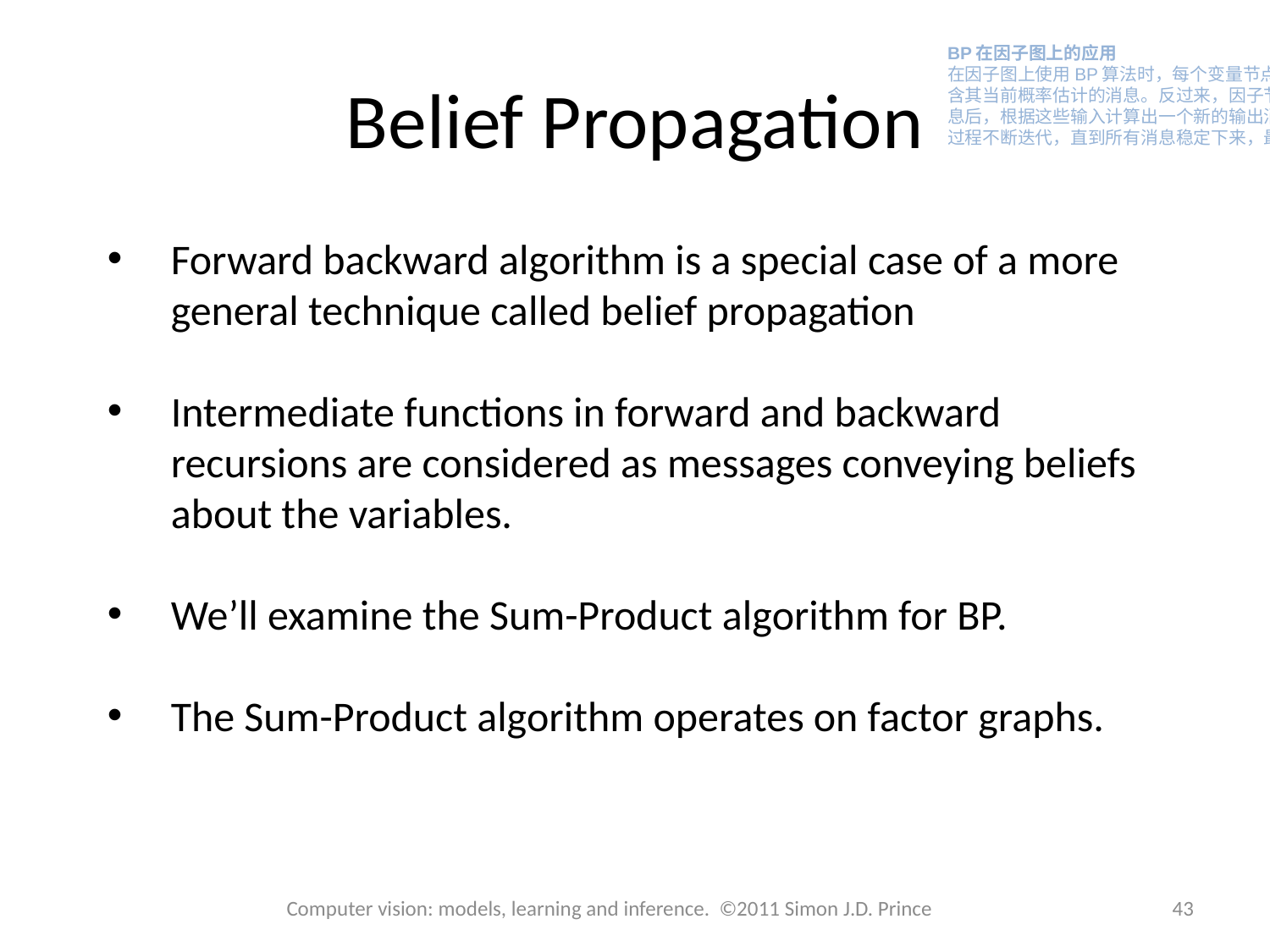

BP在因子图上的应用
在因子图上使用BP算法时，每个变量节点会向其相邻的因子节点发送一条包含其当前概率估计的消息。反过来，因子节点收到来自所有相连变量节点的消息后，根据这些输入计算出一个新的输出消息，再发送回这些变量节点。这个过程不断迭代，直到所有消息稳定下来，最终得到每个变量的概率分布。
# Belief Propagation
Forward backward algorithm is a special case of a more general technique called belief propagation

Intermediate functions in forward and backward recursions are considered as messages conveying beliefs about the variables.

We’ll examine the Sum-Product algorithm for BP.

The Sum-Product algorithm operates on factor graphs.
Computer vision: models, learning and inference.  ©2011 Simon J.D. Prince
43